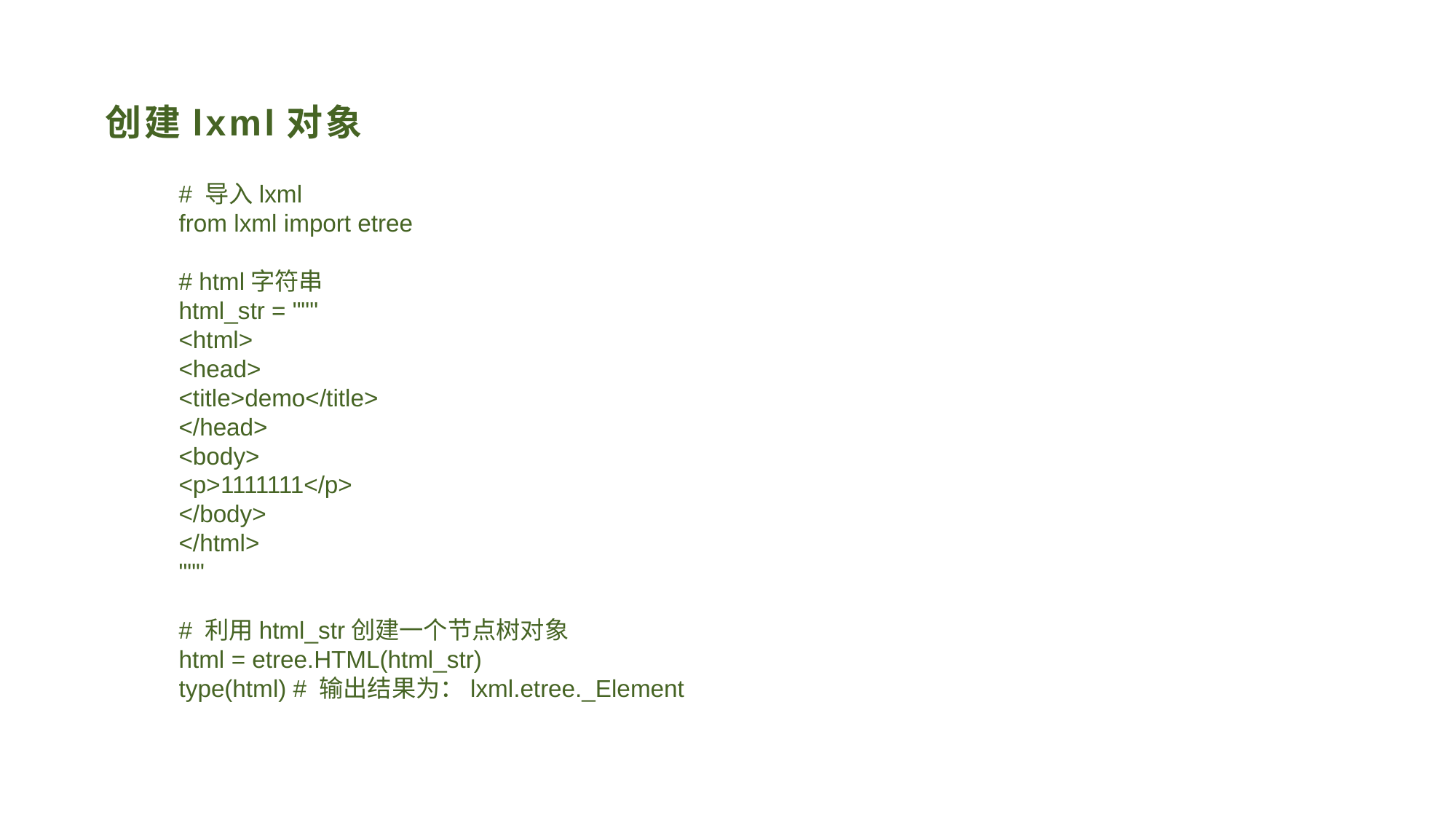

# 创建lxml对象
# 导入lxml
from lxml import etree

# html字符串
html_str = """
<html>
<head>
<title>demo</title>
</head>
<body>
<p>1111111</p>
</body>
</html>
"""

# 利用html_str创建一个节点树对象
html = etree.HTML(html_str)
type(html) # 输出结果为：lxml.etree._Element